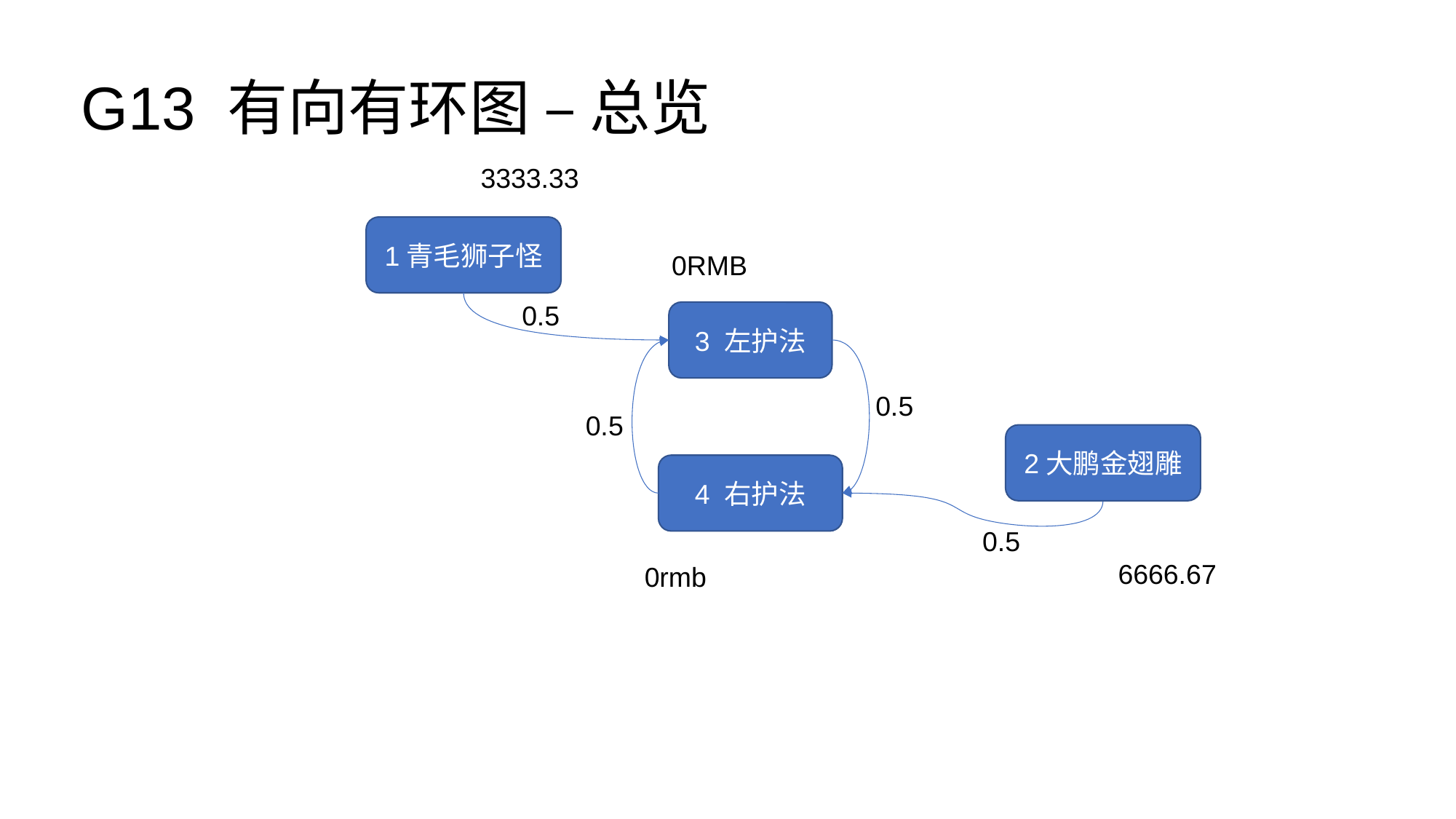

G13 有向有环图 – 总览
3333.33
1青毛狮子怪
0RMB
0.5
3 左护法
0.5
0.5
2大鹏金翅雕
4 右护法
0.5
6666.67
0rmb